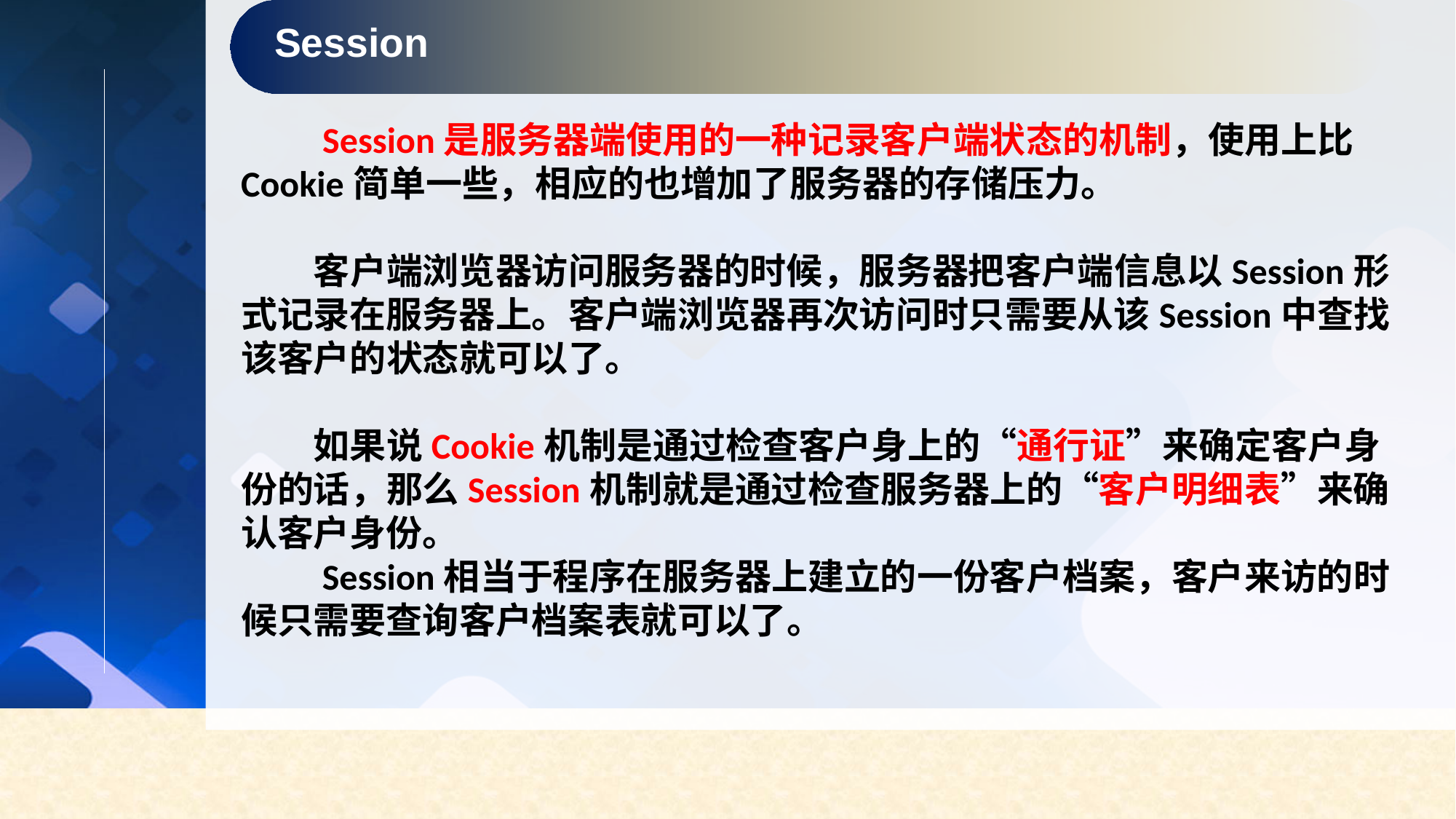

Session
　　Session是服务器端使用的一种记录客户端状态的机制，使用上比Cookie简单一些，相应的也增加了服务器的存储压力。

　　客户端浏览器访问服务器的时候，服务器把客户端信息以Session形式记录在服务器上。客户端浏览器再次访问时只需要从该Session中查找该客户的状态就可以了。

　　如果说Cookie机制是通过检查客户身上的“通行证”来确定客户身份的话，那么Session机制就是通过检查服务器上的“客户明细表”来确认客户身份。
　　Session相当于程序在服务器上建立的一份客户档案，客户来访的时候只需要查询客户档案表就可以了。